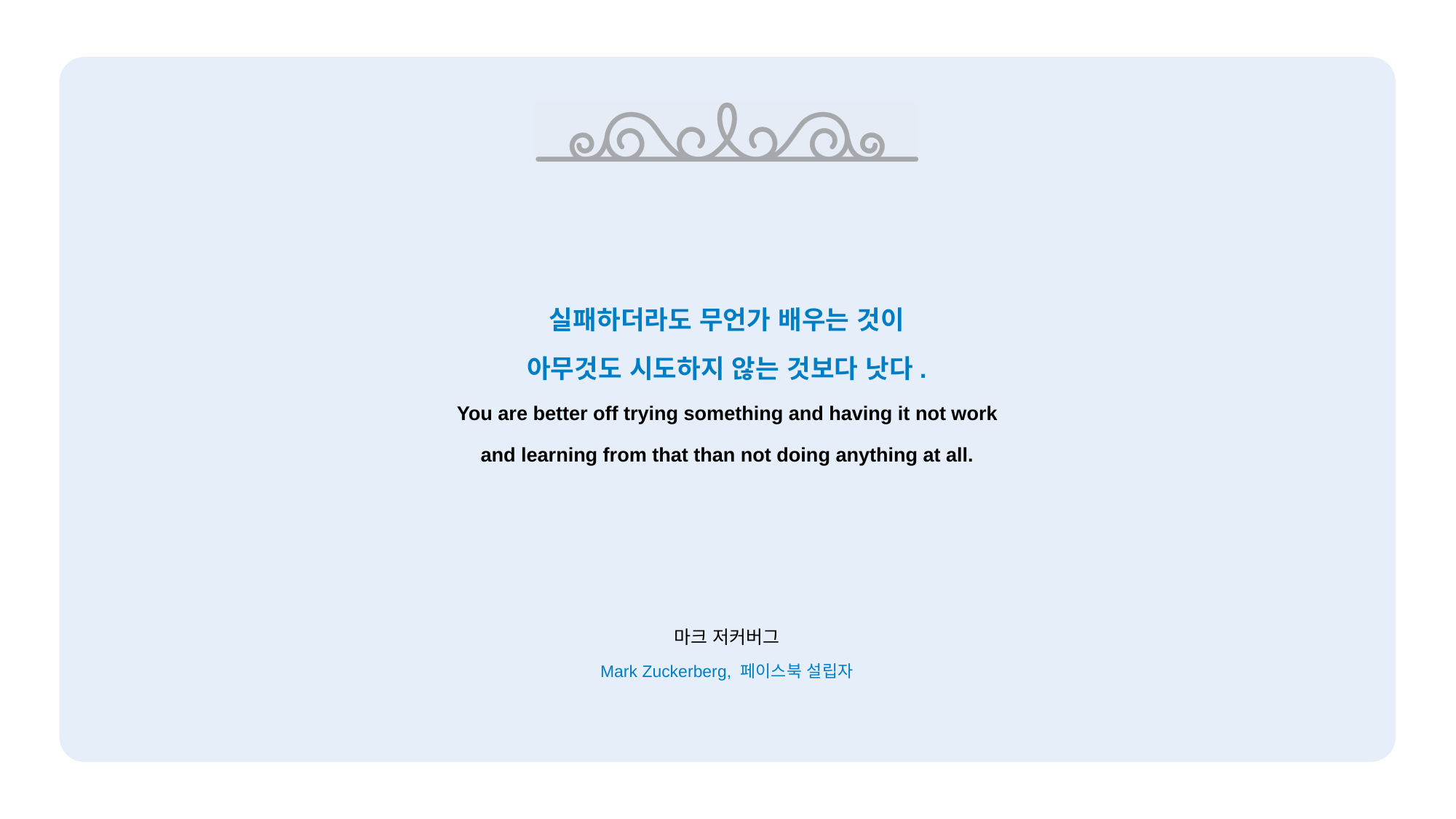

실패하더라도 무언가 배우는 것이
아무것도 시도하지 않는 것보다 낫다.
You are better off trying something and having it not work
and learning from that than not doing anything at all.
마크 저커버그
Mark Zuckerberg, 페이스북 설립자